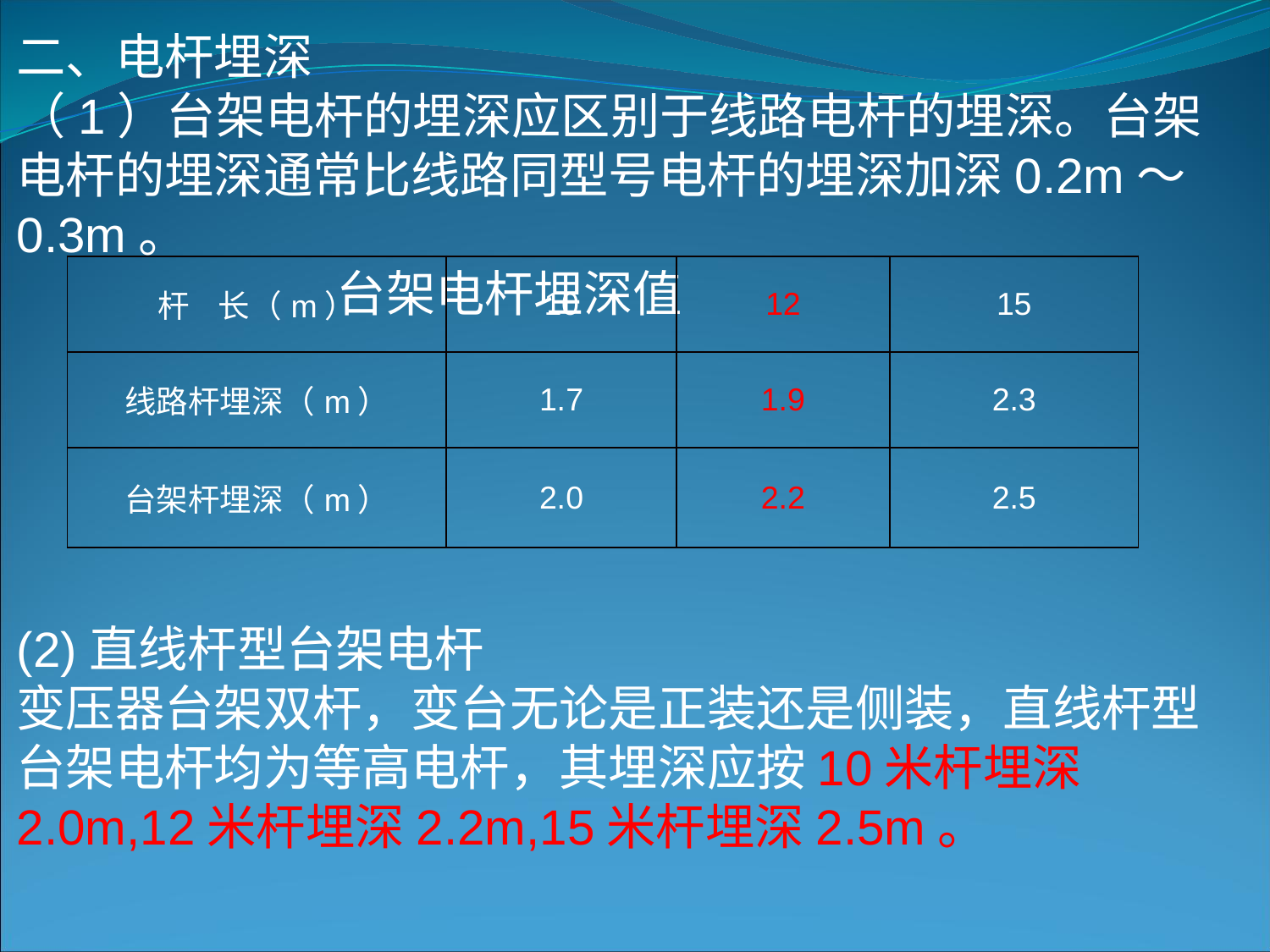

配电变压器的安装
二、电杆埋深
（1）台架电杆的埋深应区别于线路电杆的埋深。台架电杆的埋深通常比线路同型号电杆的埋深加深0.2m～0.3m。
                            台架电杆埋深值

(2)直线杆型台架电杆
变压器台架双杆，变台无论是正装还是侧装，直线杆型台架电杆均为等高电杆，其埋深应按10米杆埋深2.0m,12米杆埋深2.2m,15米杆埋深2.5m。

| 杆 长（m） | 10 | 12 | 15 |
| --- | --- | --- | --- |
| 线路杆埋深（m） | 1.7 | 1.9 | 2.3 |
| 台架杆埋深（m） | 2.0 | 2.2 | 2.5 |